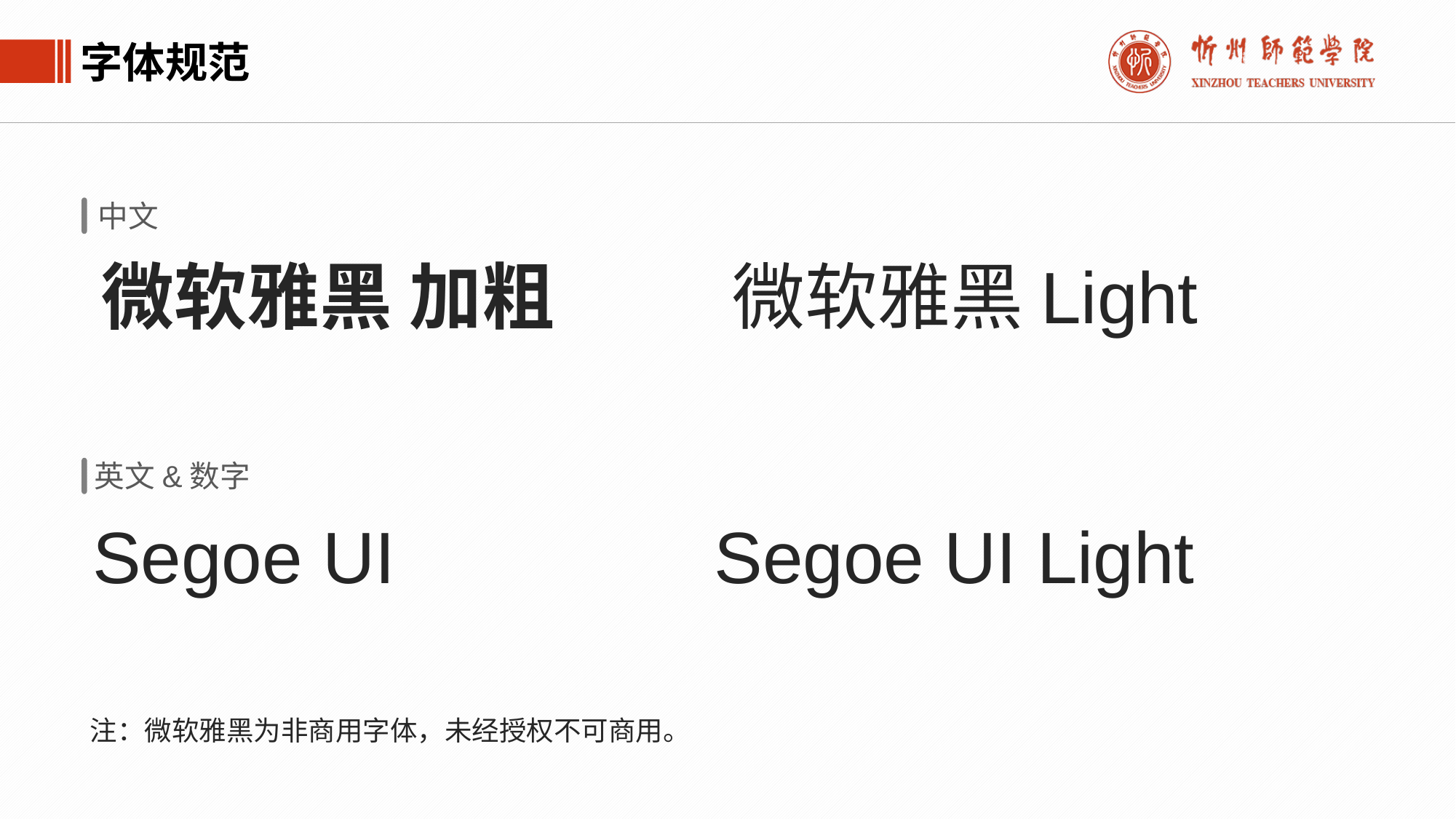

字体规范
中文

微软雅黑 加粗
微软雅黑Light
英文&数字

Segoe UI
Segoe UI Light
注：微软雅黑为非商用字体，未经授权不可商用。